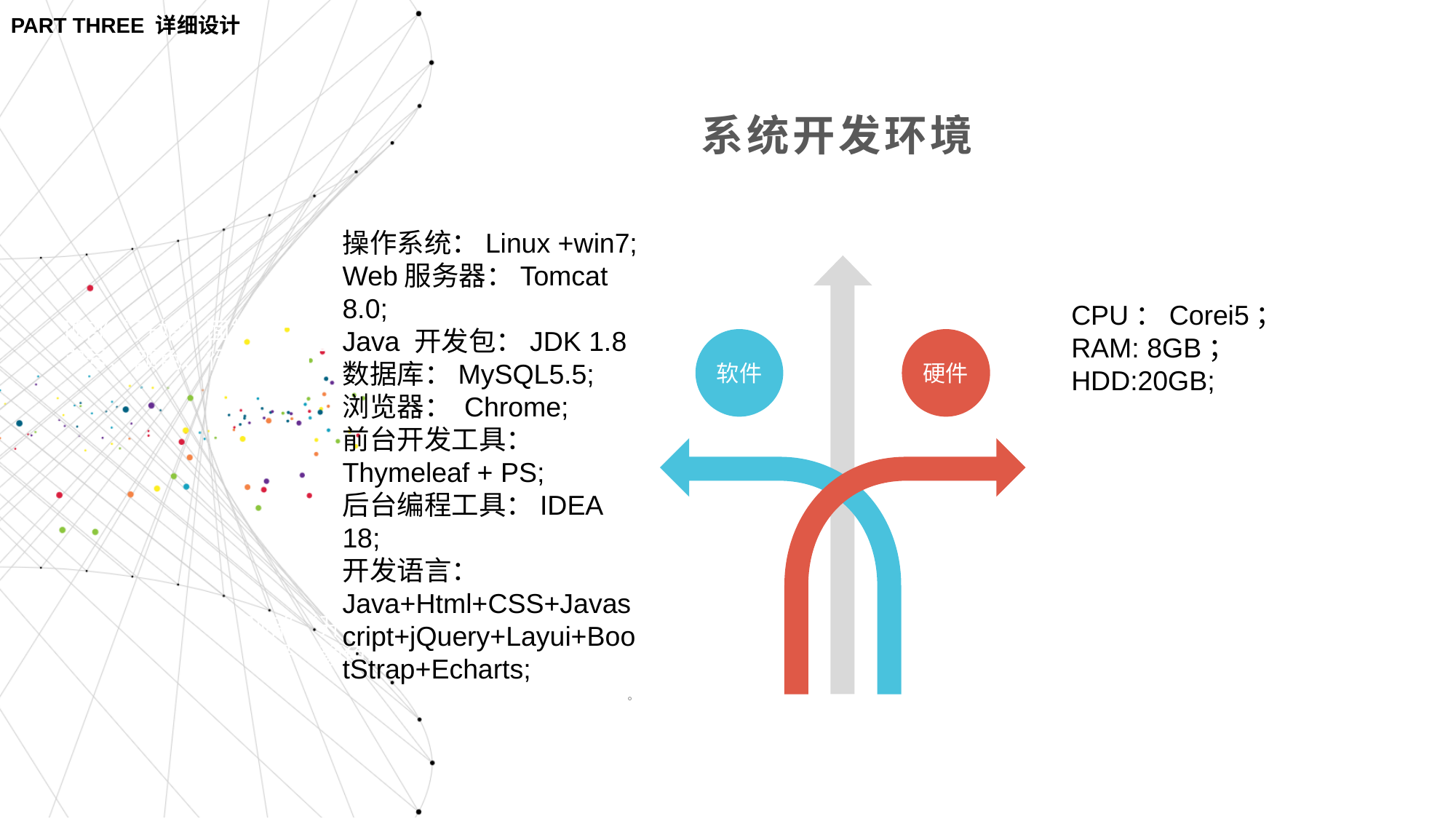

PART THREE 详细设计
系统开发环境
顶部“开始”面板中可以对字体、字号、颜色、行距等进行修改。
操作系统：Linux +win7;
Web服务器：Tomcat 8.0;
Java 开发包：JDK 1.8
数据库：MySQL5.5;
浏览器： Chrome;
前台开发工具：Thymeleaf + PS;
后台编程工具：IDEA 18;
开发语言：Java+Html+CSS+Javascript+jQuery+Layui+BootStrap+Echarts;
。

CPU：Corei5；
RAM: 8GB；
HDD:20GB;
顶部“开始”面板中可以对字体、字号、颜色、行距等进行修改。
软件
硬件

顶部“开始”面板中可以对字体、字号、颜色、行距等进行修改。